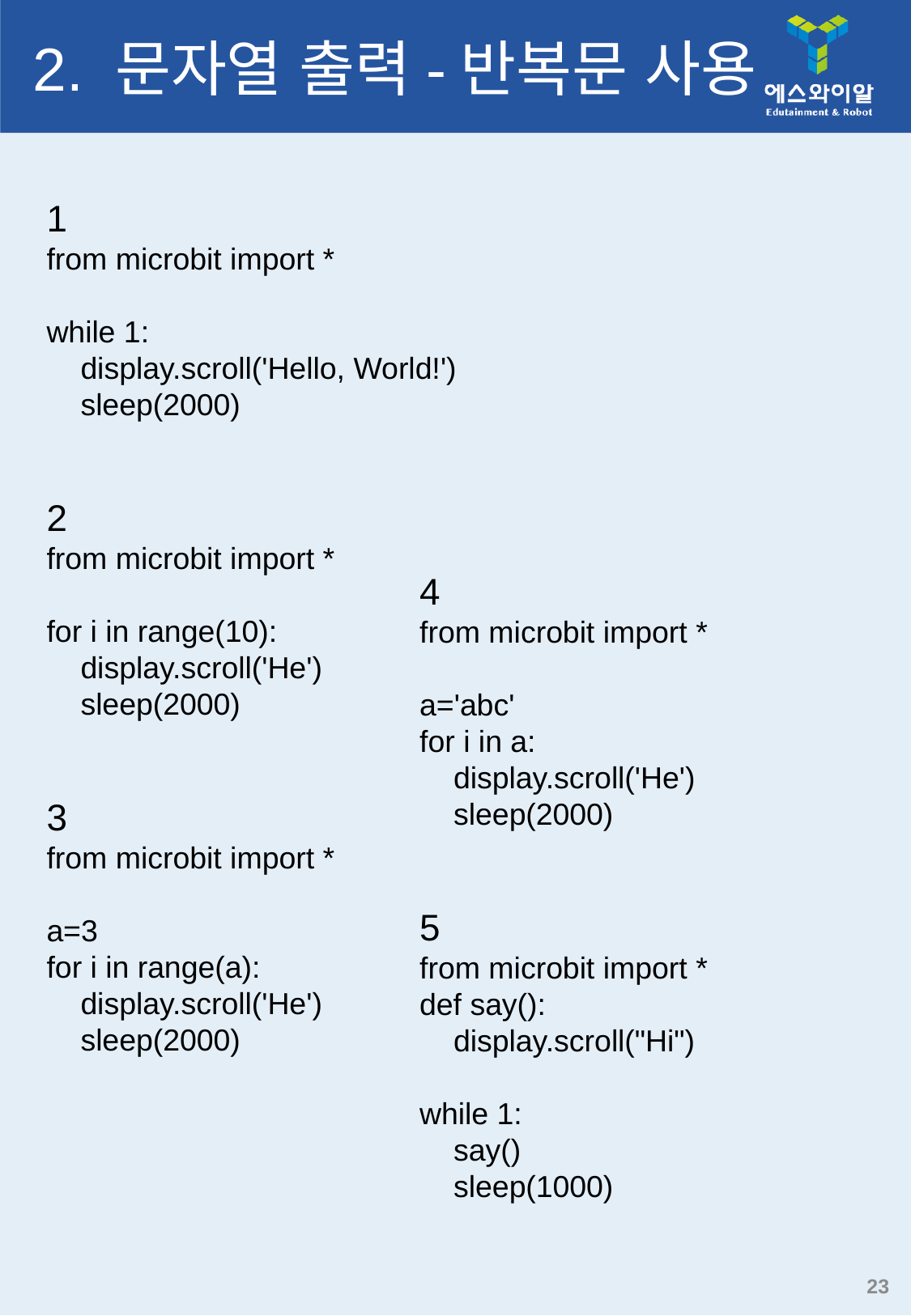

# 2. 문자열 출력-반복문 사용
1
from microbit import *
while 1:
    display.scroll('Hello, World!')
    sleep(2000)
2
from microbit import *
for i in range(10):
    display.scroll('He')
    sleep(2000)
3
from microbit import *
a=3
for i in range(a):
    display.scroll('He')
    sleep(2000)

4
from microbit import *
a='abc'
for i in a:
    display.scroll('He')
    sleep(2000)
5
from microbit import *
def say():
    display.scroll("Hi")
while 1:
    say()
    sleep(1000)

23